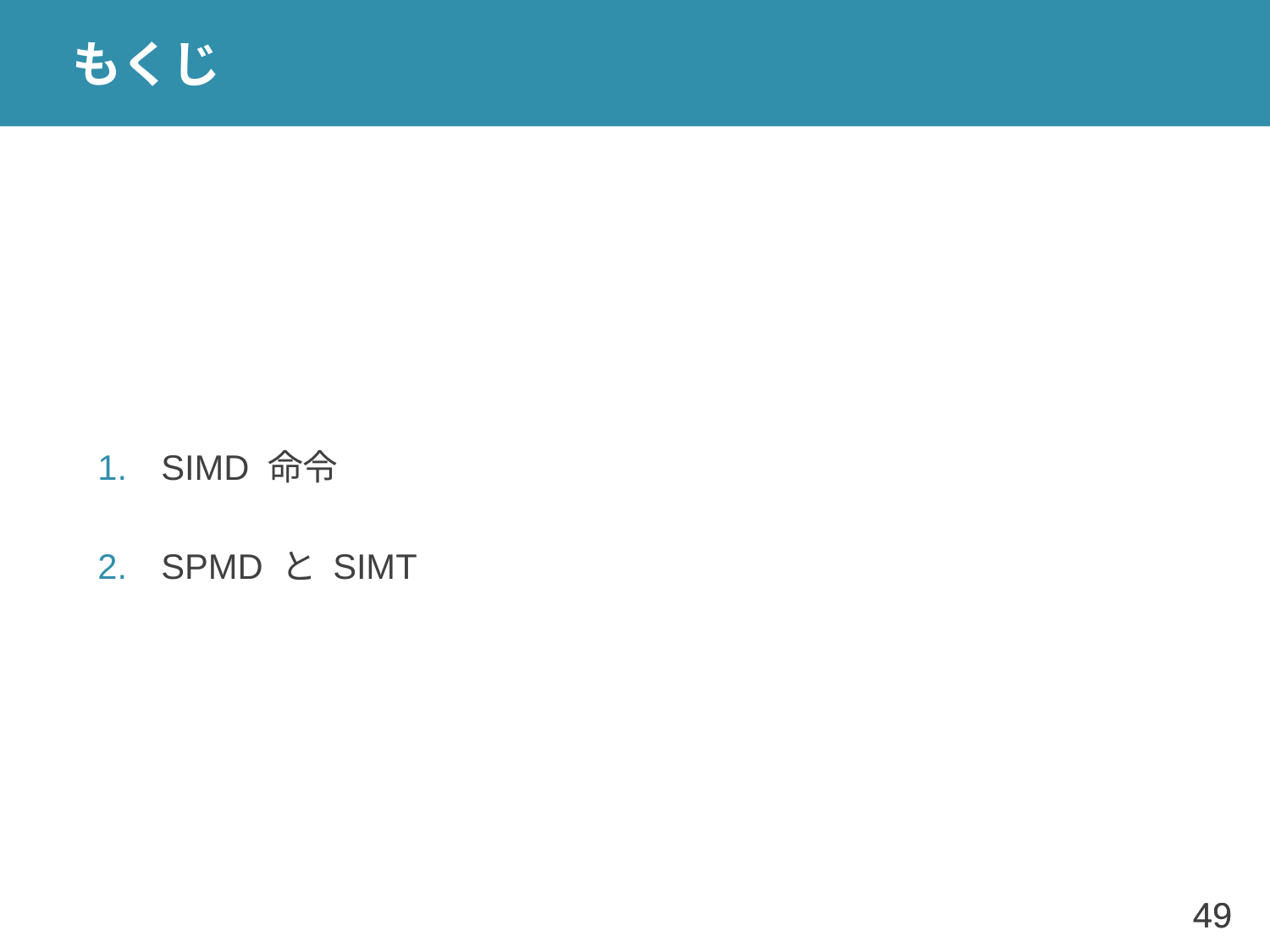

# もくじ
SIMD 命令
SPMD と SIMT